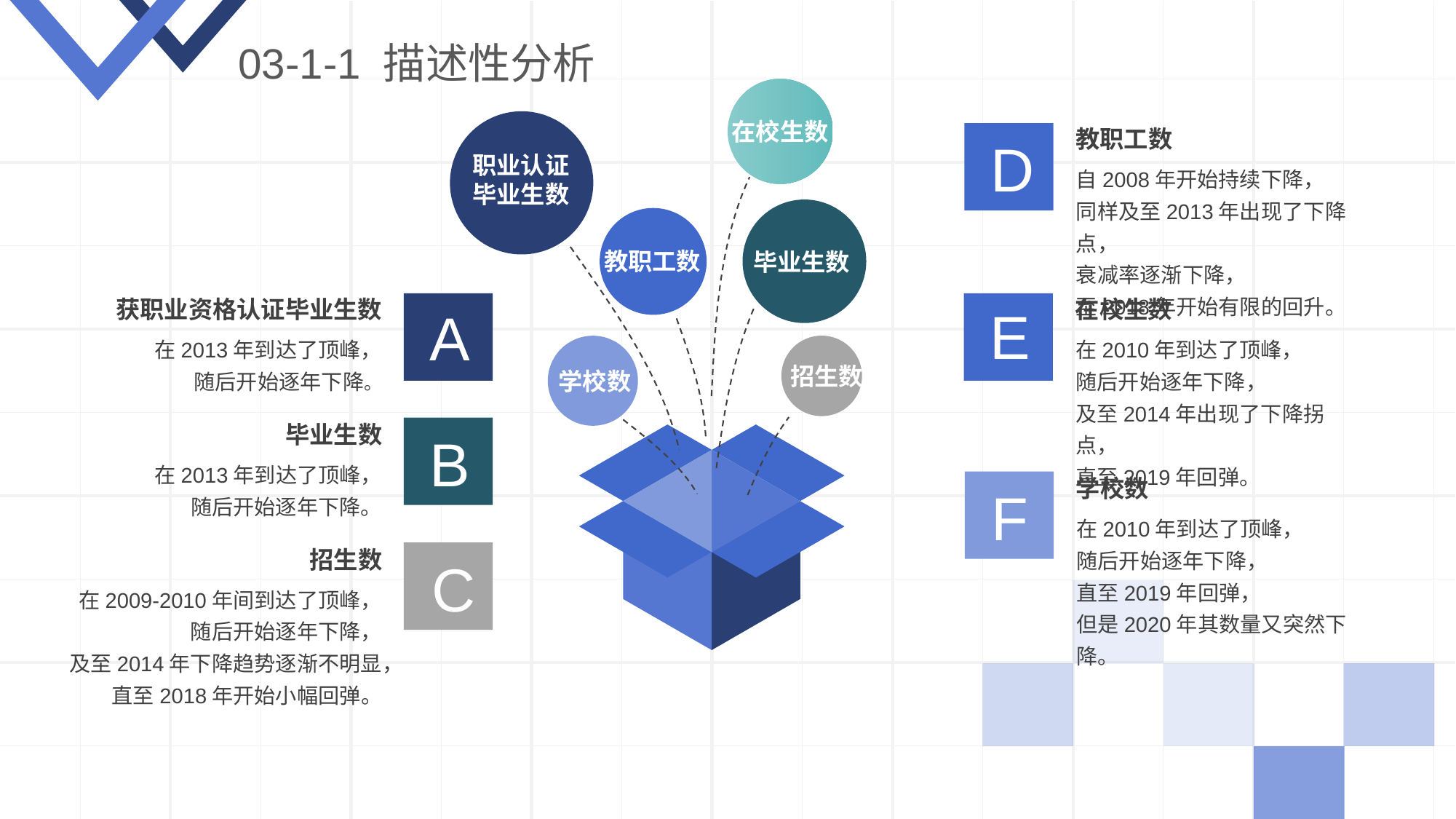

03-1-1 描述性分析

在校生数
教职工数
自2008年开始持续下降，
同样及至2013年出现了下降点，
衰减率逐渐下降，
至2018年开始有限的回升。

D
职业认证毕业生数

教职工数
毕业生数

获职业资格认证毕业生数
在2013年到达了顶峰，
随后开始逐年下降。
在校生数
在2010年到达了顶峰，
随后开始逐年下降，
及至2014年出现了下降拐点，
直至2019年回弹。

E
A

招生数
学校数
毕业生数
在2013年到达了顶峰，
随后开始逐年下降。

B

学校数
在2010年到达了顶峰，
随后开始逐年下降，
直至2019年回弹，
但是2020年其数量又突然下降。

F
招生数
在2009-2010年间到达了顶峰，
随后开始逐年下降，
及至2014年下降趋势逐渐不明显，
直至2018年开始小幅回弹。

C